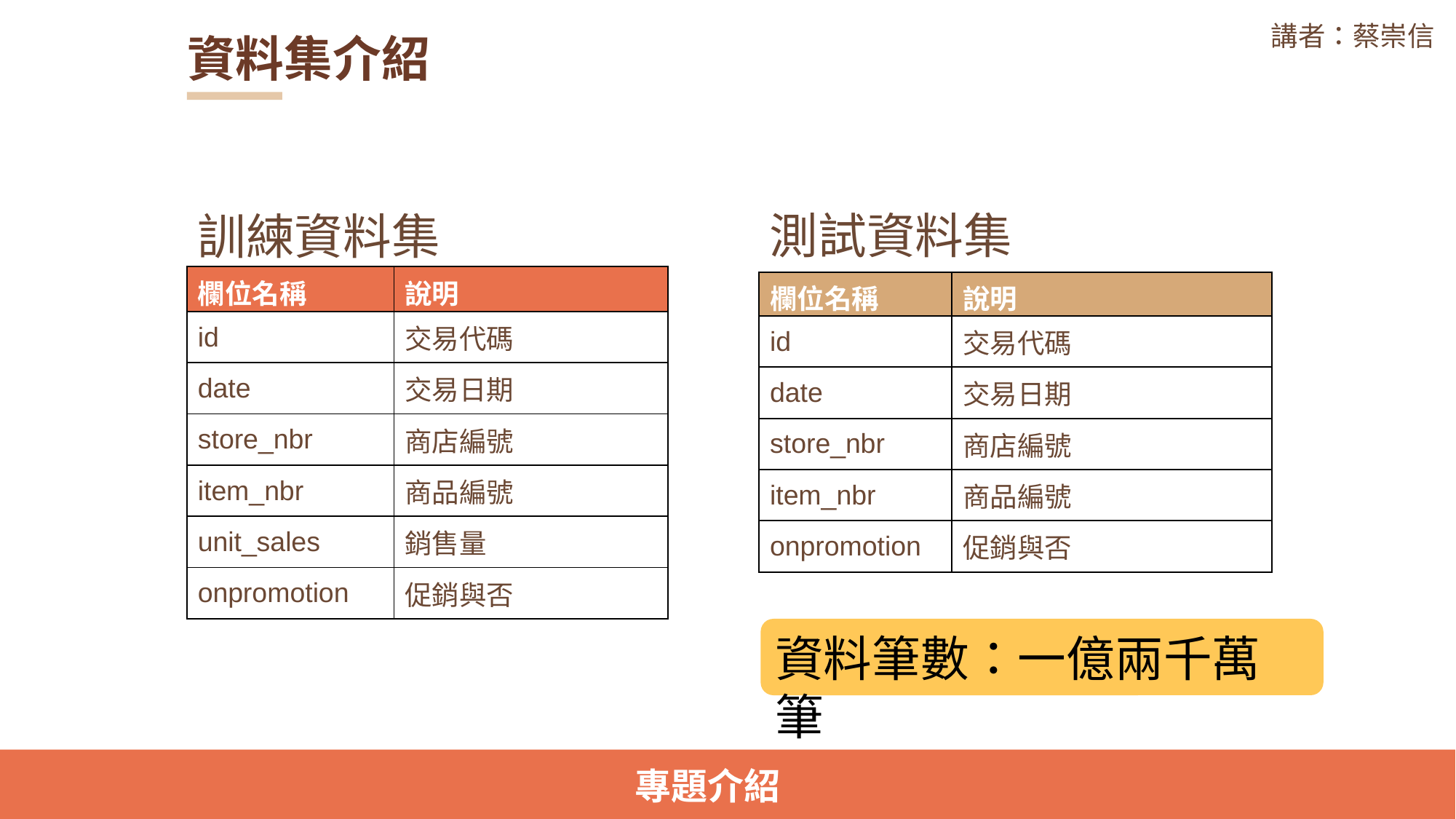

講者：蔡崇信
資料集介紹

測試資料集
訓練資料集
| 欄位名稱 | 說明 |
| --- | --- |
| id | 交易代碼 |
| date | 交易日期 |
| store\_nbr | 商店編號 |
| item\_nbr | 商品編號 |
| unit\_sales | 銷售量 |
| onpromotion | 促銷與否 |
| 欄位名稱 | 說明 |
| --- | --- |
| id | 交易代碼 |
| date | 交易日期 |
| store\_nbr | 商店編號 |
| item\_nbr | 商品編號 |
| onpromotion | 促銷與否 |
資料筆數：一億兩千萬筆

專題介紹